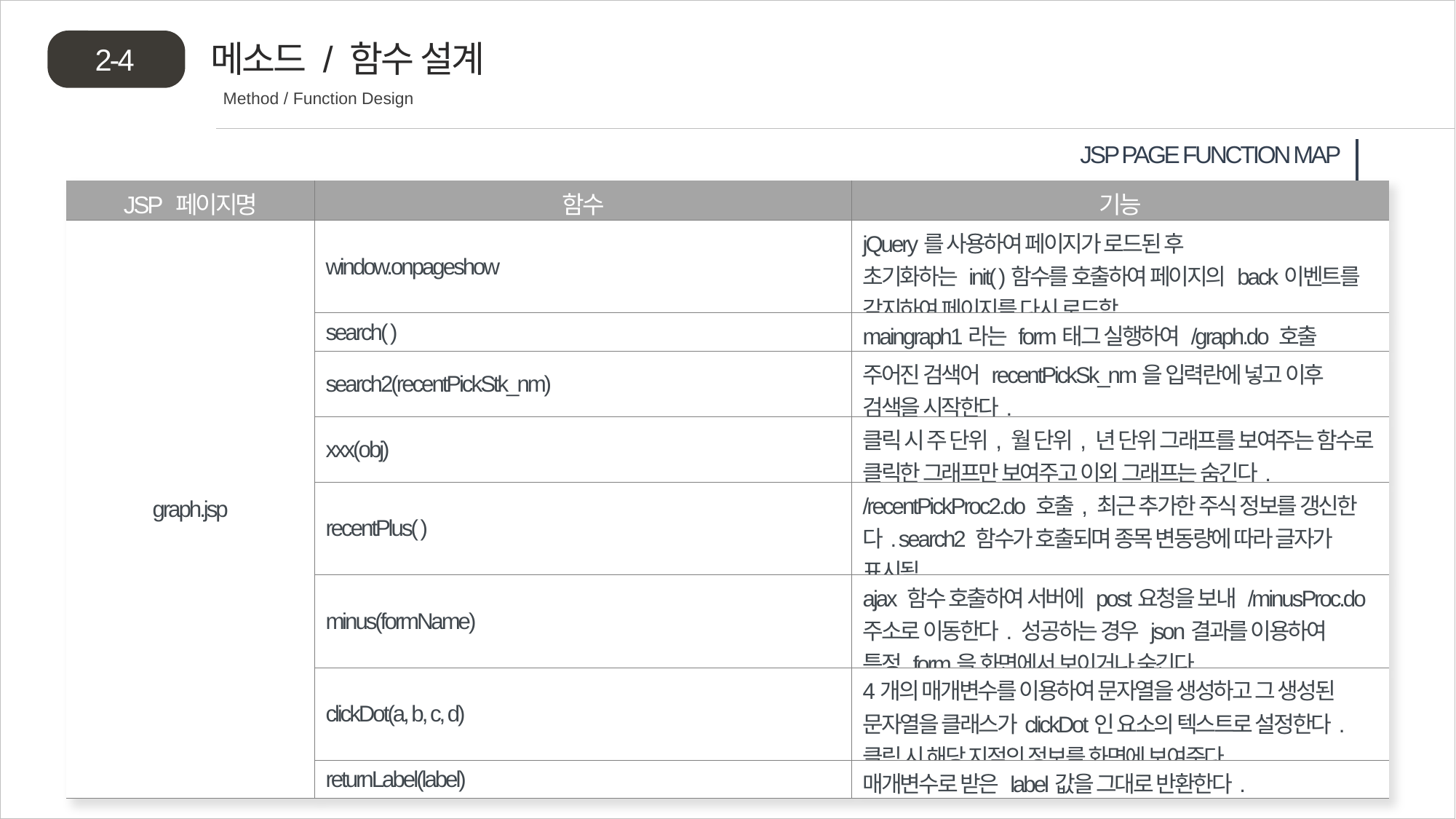

메소드 / 함수 설계
2-4
Method / Function Design
 JSP PAGE FUNCTION MAP
| JSP 페이지명 | 함수 | 기능 |
| --- | --- | --- |
| graph.jsp | window.onpageshow | jQuery를 사용하여 페이지가 로드된 후 초기화하는 init( )함수를 호출하여 페이지의 back이벤트를 감지하여 페이지를 다시 로드함. |
|  | search( ) | maingraph1라는 form태그 실행하여 /graph.do 호출 |
|  | search2(recentPickStk\_nm) | 주어진 검색어 recentPickSk\_nm을 입력란에 넣고 이후 검색을 시작한다. |
|  | xxx(obj) | 클릭 시 주 단위, 월 단위, 년 단위 그래프를 보여주는 함수로 클릭한 그래프만 보여주고 이외 그래프는 숨긴다. |
|  | recentPlus( ) | /recentPickProc2.do 호출, 최근 추가한 주식 정보를 갱신한다. search2 함수가 호출되며 종목 변동량에 따라 글자가 표시됨 |
|  | minus(formName) | ajax 함수 호출하여 서버에 post요청을 보내 /minusProc.do 주소로 이동한다. 성공하는 경우 json결과를 이용하여 특정 form을 화면에서 보이거나 숨긴다. |
|  | clickDot(a, b, c, d) | 4개의 매개변수를 이용하여 문자열을 생성하고 그 생성된 문자열을 클래스가clickDot인 요소의 텍스트로 설정한다. 클릭 시 해당 지점의 정보를 화면에 보여준다. |
|  | returnLabel(label) | 매개변수로 받은 label값을 그대로 반환한다. |